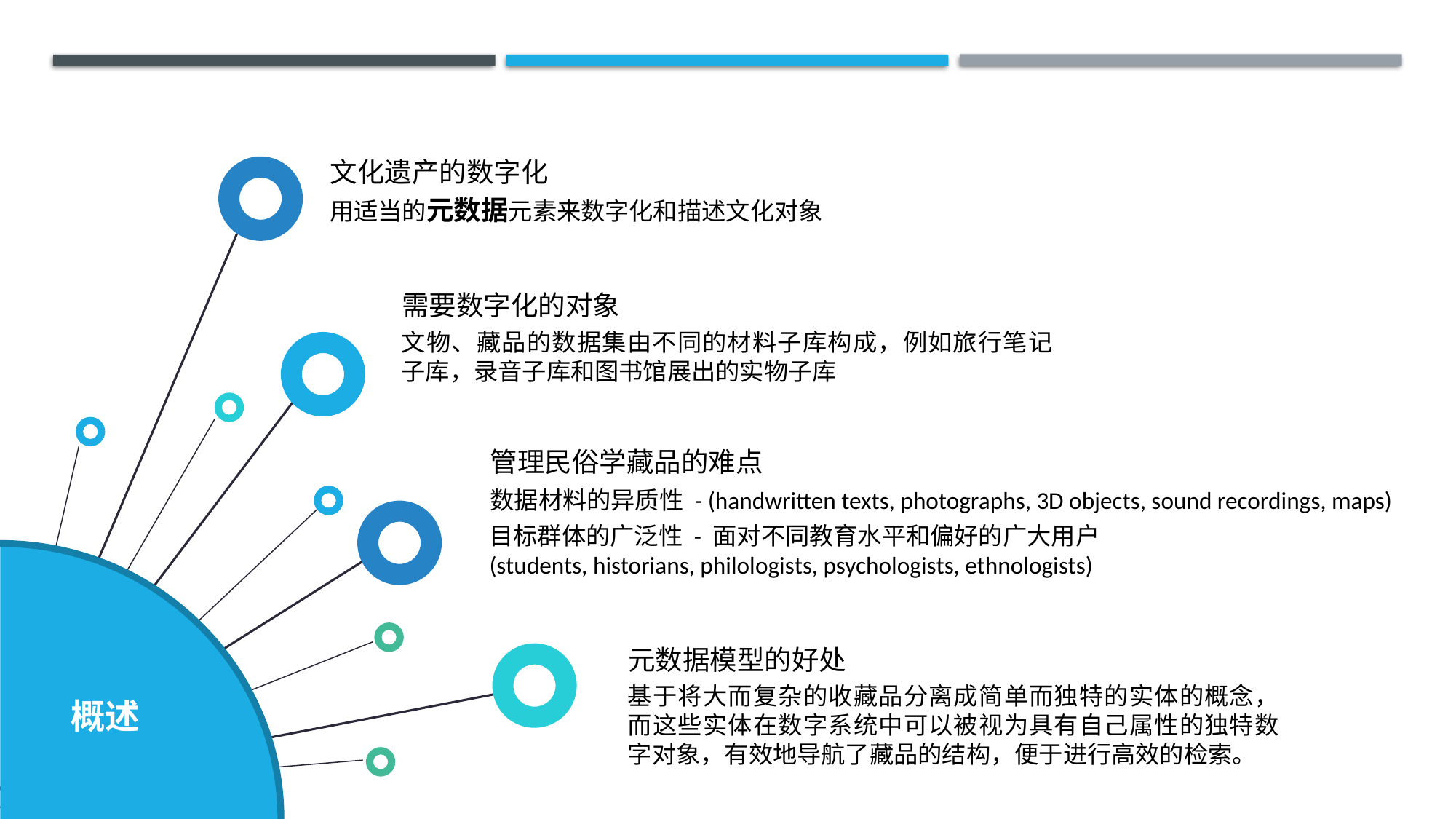

文化遗产的数字化

用适当的元数据元素来数字化和描述文化对象

需要数字化的对象
文物、藏品的数据集由不同的材料子库构成，例如旅行笔记子库，录音子库和图书馆展出的实物子库

管理民俗学藏品的难点
数据材料的异质性 - (handwritten texts, photographs, 3D objects, sound recordings, maps)
目标群体的广泛性 - 面对不同教育水平和偏好的广大用户
(students, historians, philologists, psychologists, ethnologists)

概述

元数据模型的好处
基于将大而复杂的收藏品分离成简单而独特的实体的概念，而这些实体在数字系统中可以被视为具有自己属性的独特数字对象，有效地导航了藏品的结构，便于进行高效的检索。